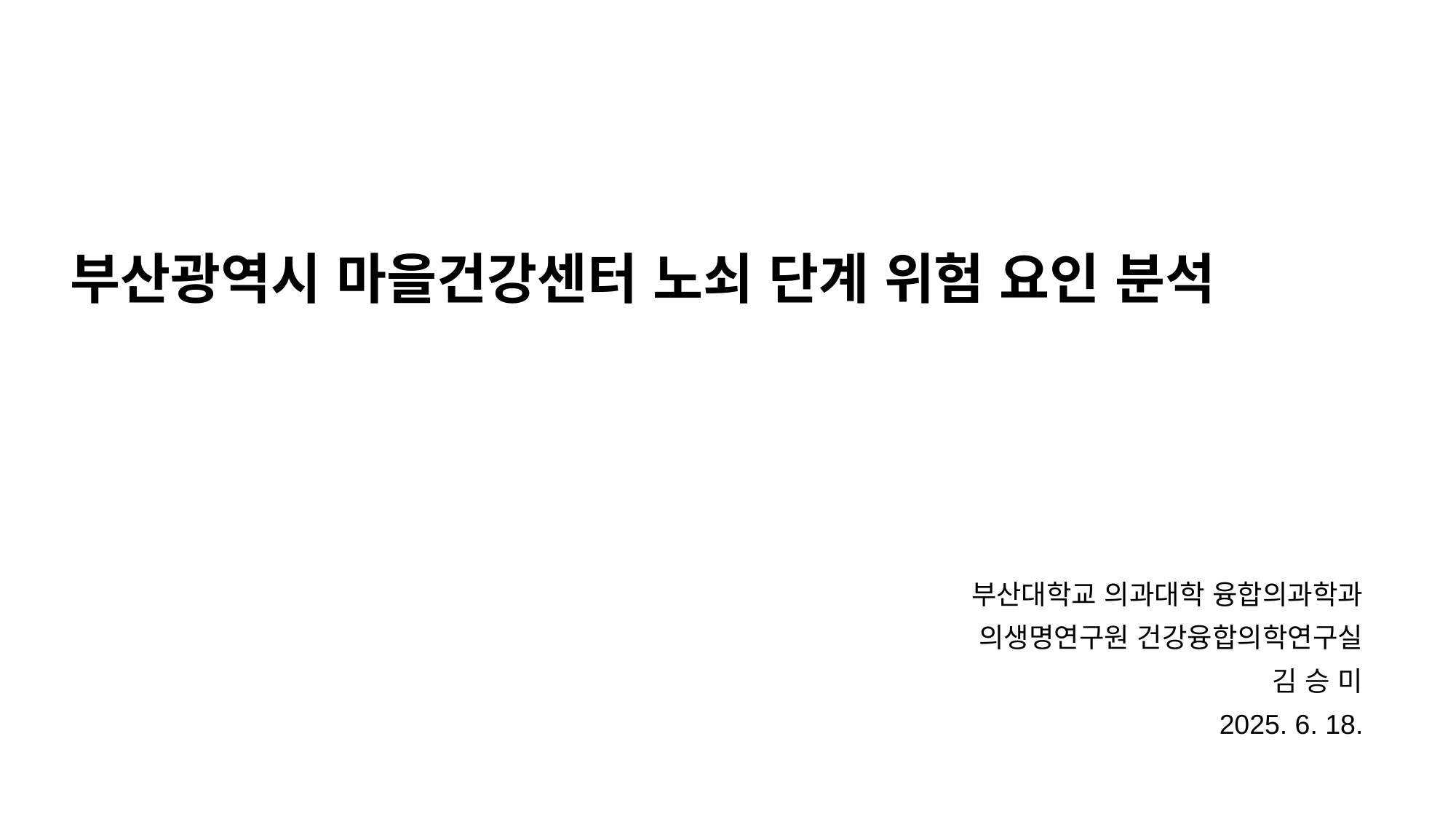

# 부산광역시 마을건강센터 노쇠 단계 위험 요인 분석
부산대학교 의과대학 융합의과학과
의생명연구원 건강융합의학연구실
김 승 미
2025. 6. 18.